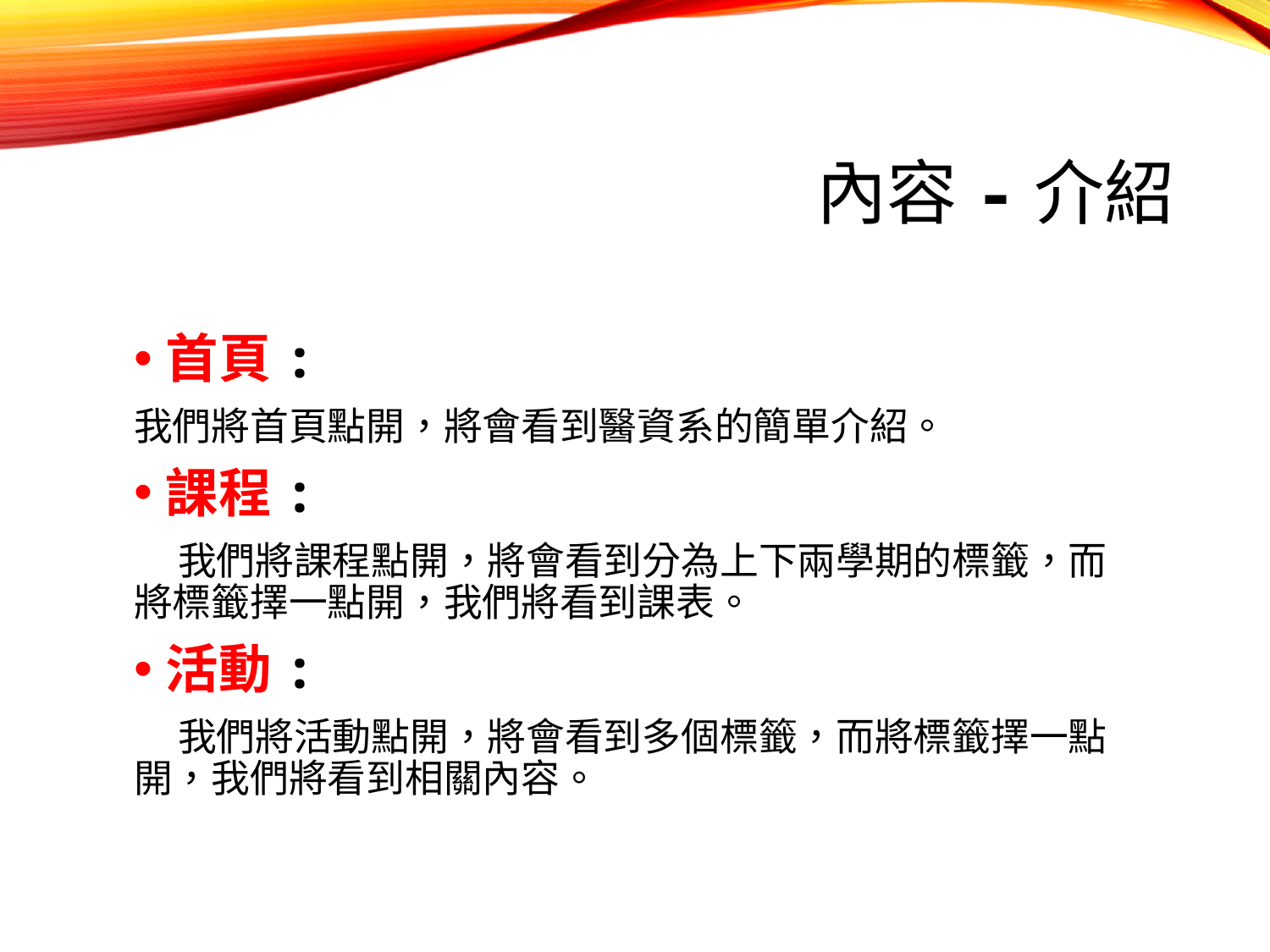

# 內容-介紹
首頁:
我們將首頁點開，將會看到醫資系的簡單介紹。
課程:
    我們將課程點開，將會看到分為上下兩學期的標籤，而將標籤擇一點開，我們將看到課表。
活動:
    我們將活動點開，將會看到多個標籤，而將標籤擇一點開，我們將看到相關內容。